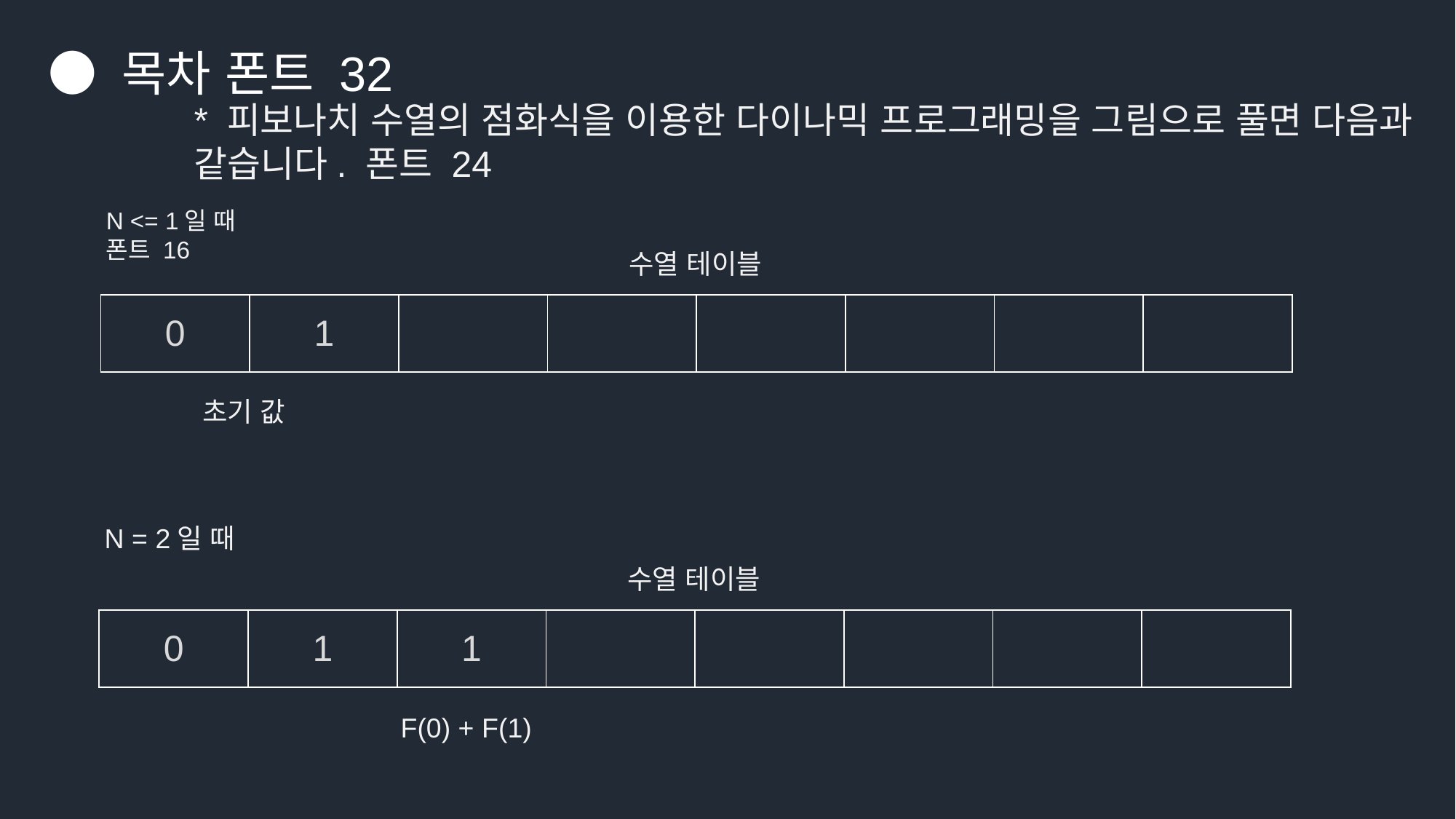

● 목차 폰트 32
* 피보나치 수열의 점화식을 이용한 다이나믹 프로그래밍을 그림으로 풀면 다음과 같습니다. 폰트 24
N <= 1일 때 폰트 16
수열 테이블
| 0 | 1 |  |  |  |  |  |  |
| --- | --- | --- | --- | --- | --- | --- | --- |
초기 값
N = 2일 때
수열 테이블
| 0 | 1 | 1 |  |  |  |  |  |
| --- | --- | --- | --- | --- | --- | --- | --- |
F(0) + F(1)